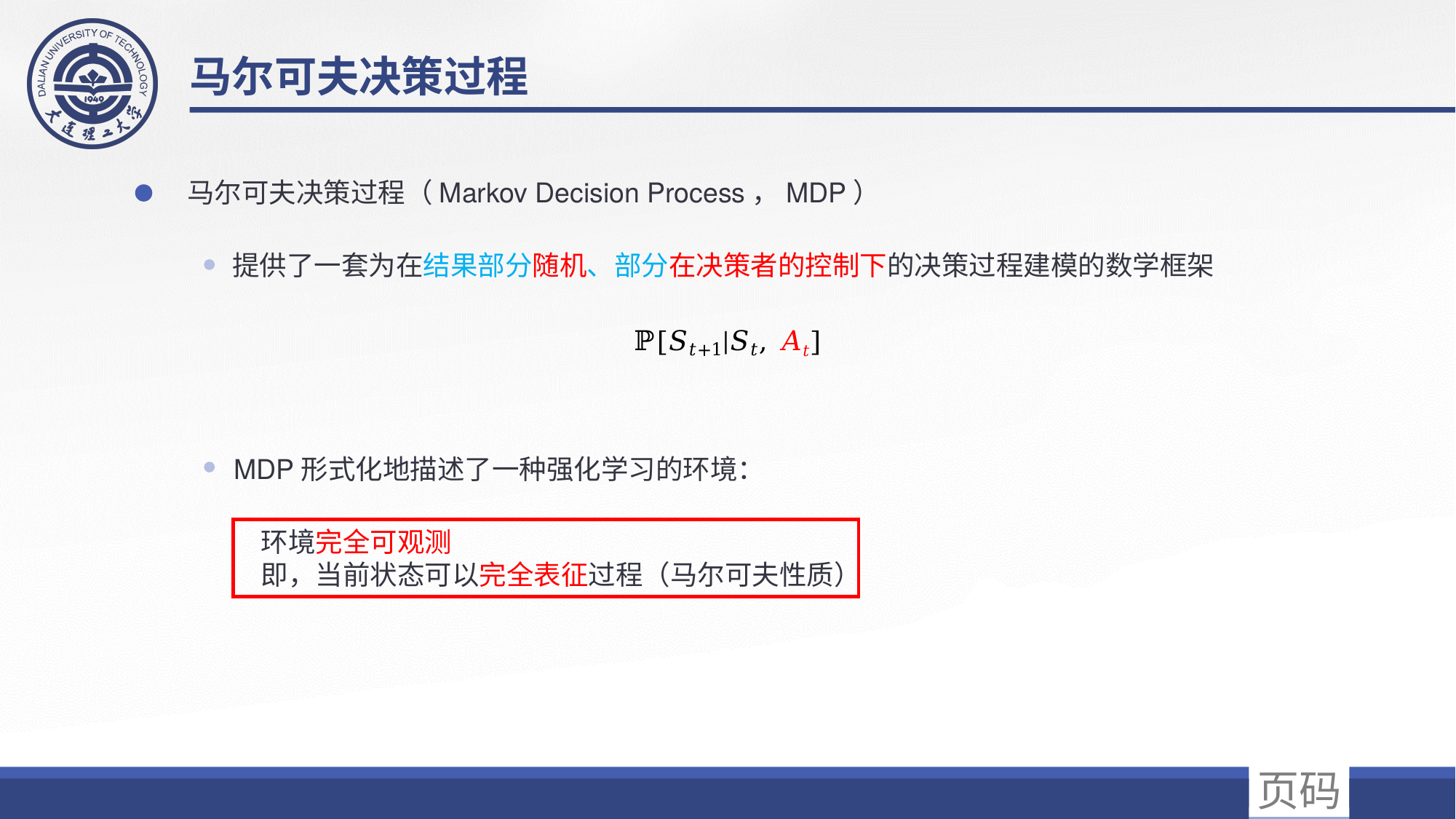

马尔可夫决策过程
马尔可夫决策过程（Markov Decision Process，MDP）

提供了一套为在结果部分随机、部分在决策者的控制下的决策过程建模的数学框架

ℙ[𝑆𝑡+1|𝑆𝑡, 𝐴𝑡]
MDP形式化地描述了一种强化学习的环境：

流程1

环境完全可观测
即，当前状态可以完全表征过程（马尔可夫性质）
页码